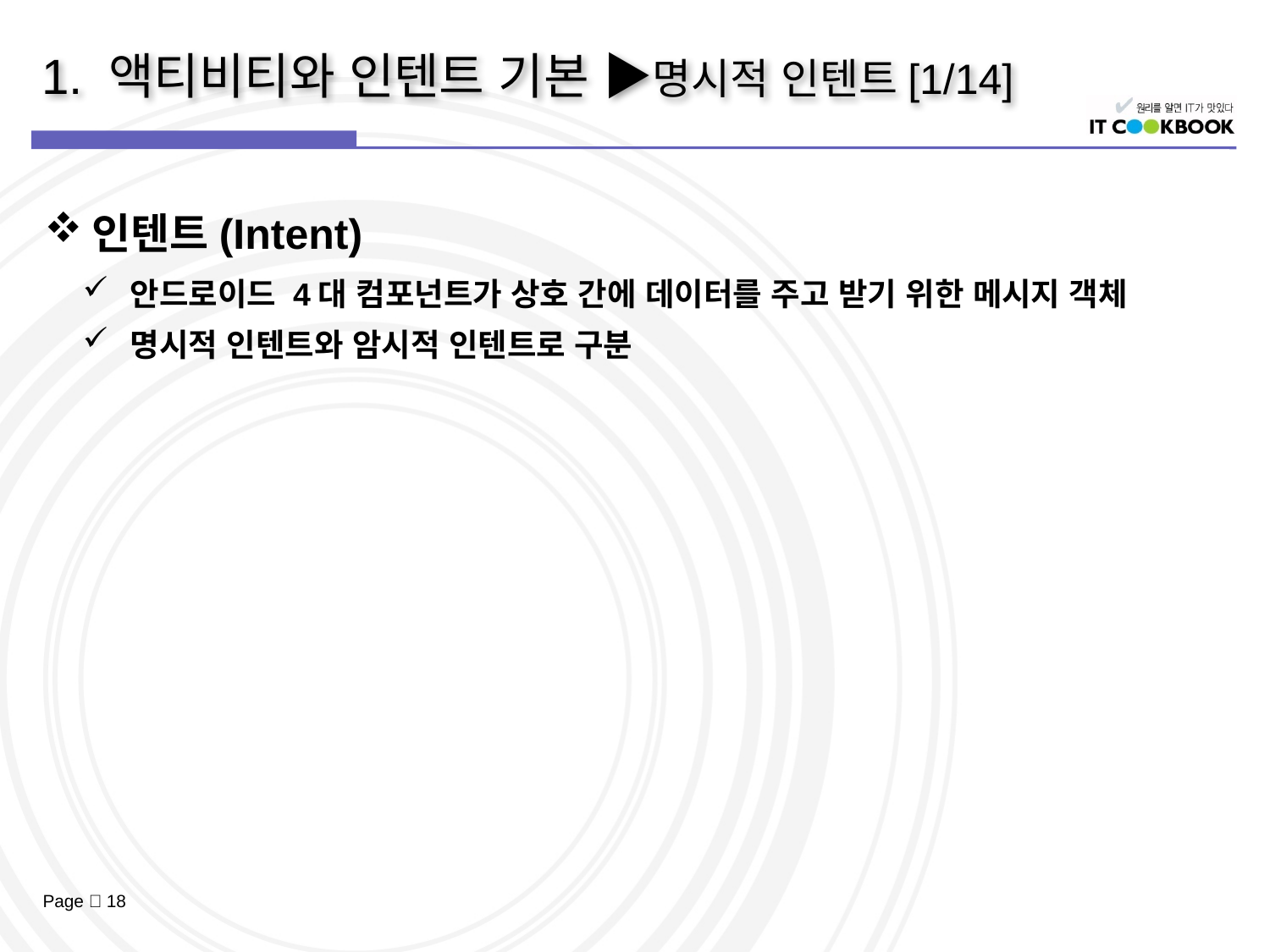

# 1. 액티비티와 인텐트 기본 ▶명시적 인텐트[1/14]
인텐트(Intent)
안드로이드 4대 컴포넌트가 상호 간에 데이터를 주고 받기 위한 메시지 객체
명시적 인텐트와 암시적 인텐트로 구분